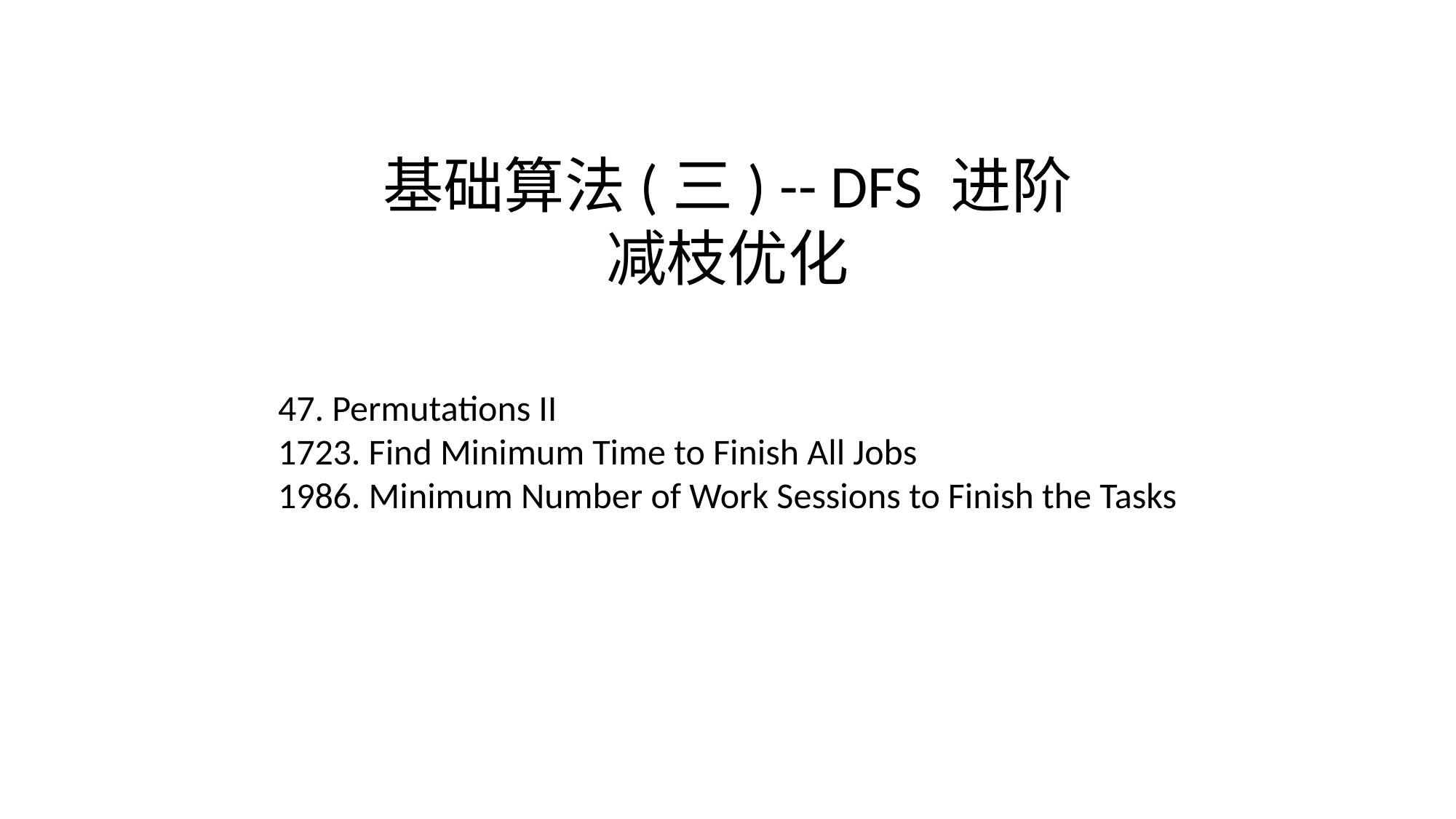

基础算法(三) -- DFS 进阶
减枝优化
47. Permutations II
1723. Find Minimum Time to Finish All Jobs
1986. Minimum Number of Work Sessions to Finish the Tasks